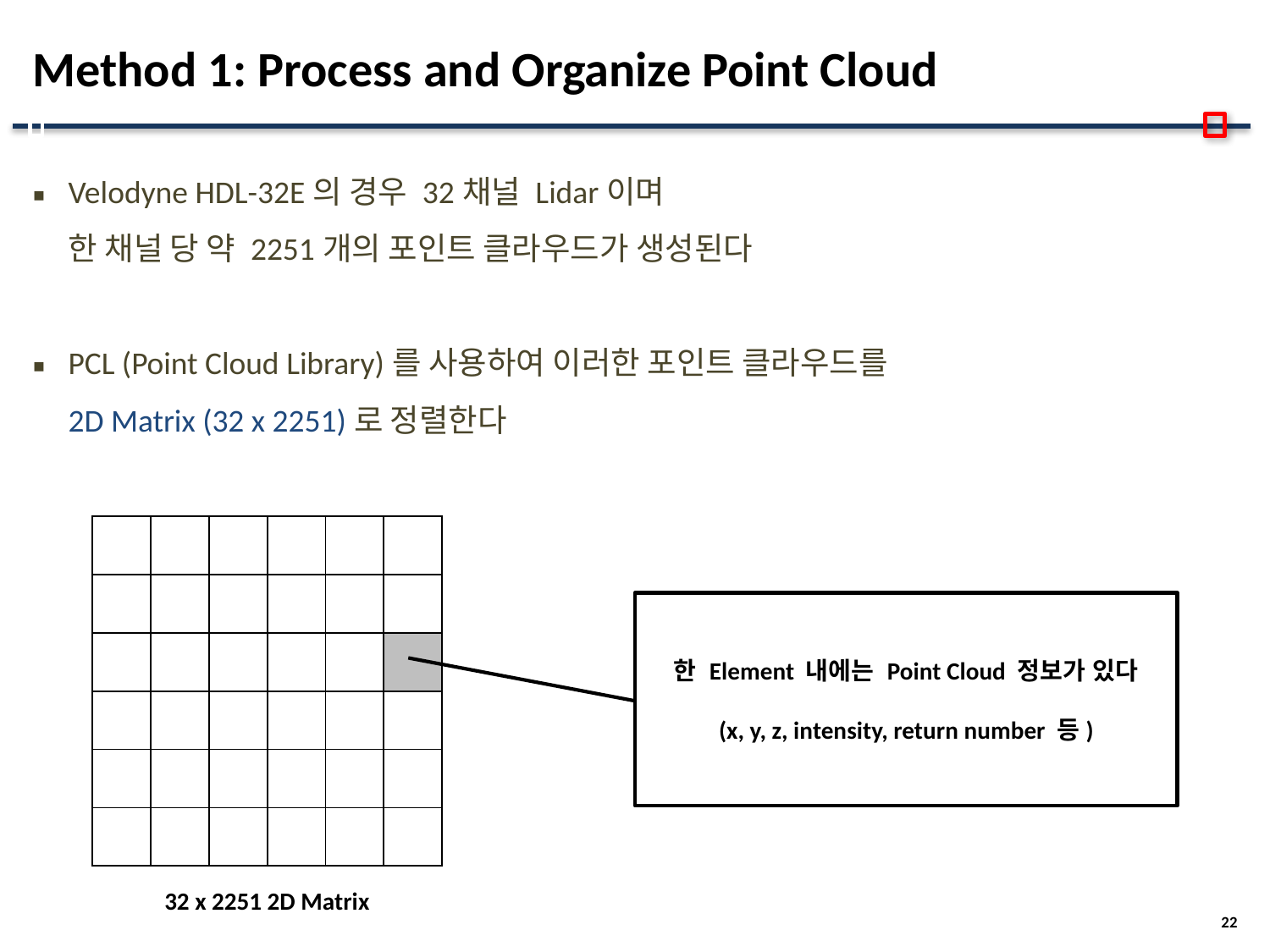

# Method 1: Process and Organize Point Cloud
Velodyne HDL-32E의 경우 32채널 Lidar이며
한 채널 당 약 2251개의 포인트 클라우드가 생성된다

PCL (Point Cloud Library)를 사용하여 이러한 포인트 클라우드를
2D Matrix (32 x 2251)로 정렬한다
|  |  |  |  |  |  |
| --- | --- | --- | --- | --- | --- |
|  |  |  |  |  |  |
|  |  |  |  |  |  |
|  |  |  |  |  |  |
|  |  |  |  |  |  |
|  |  |  |  |  |  |
한 Element 내에는 Point Cloud 정보가 있다
(x, y, z, intensity, return number 등)
32 x 2251 2D Matrix
22